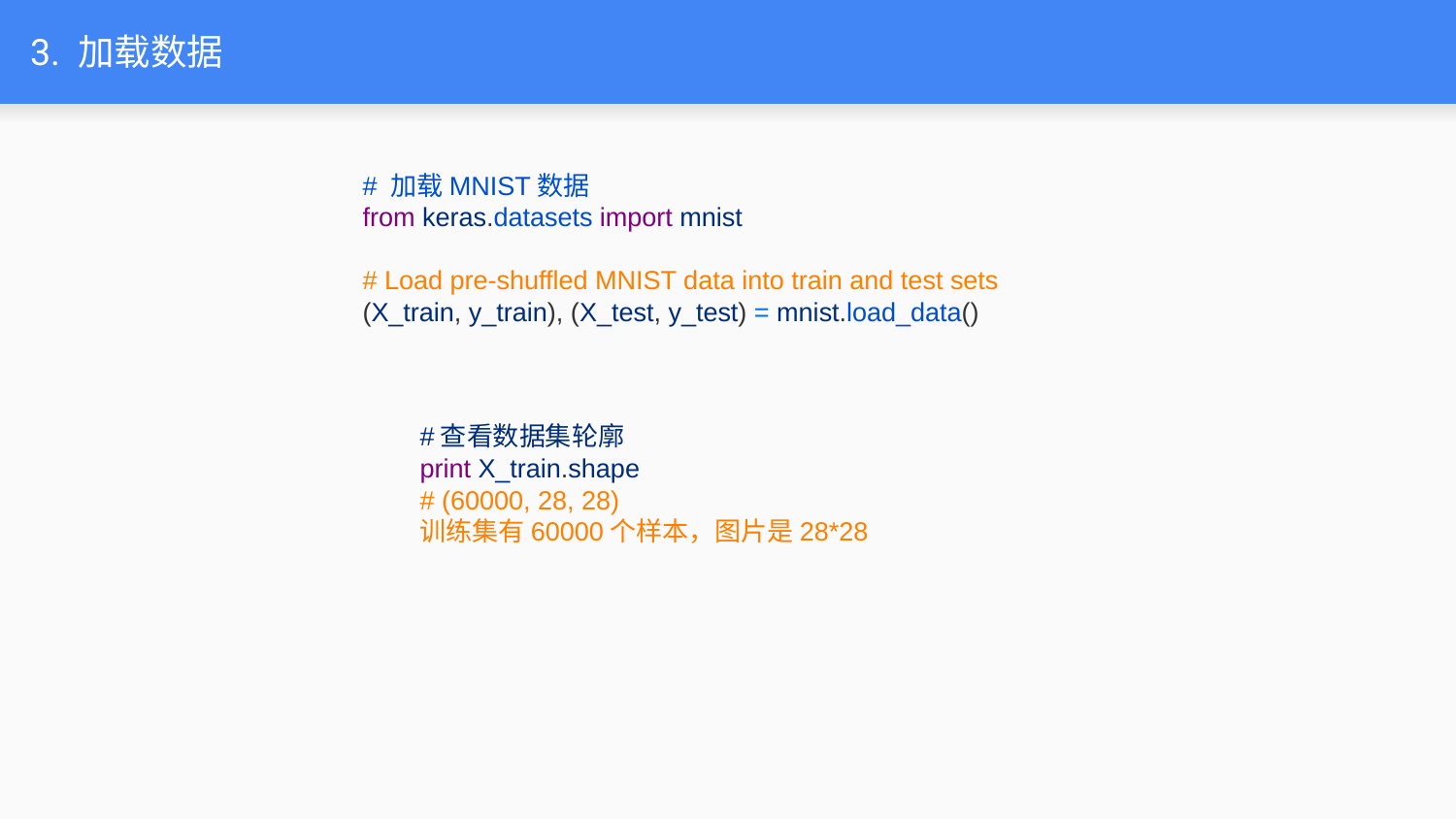

# 3. 加载数据
# 加载MNIST数据
from keras.datasets import mnist

# Load pre-shuffled MNIST data into train and test sets
(X_train, y_train), (X_test, y_test) = mnist.load_data()
#查看数据集轮廓
print X_train.shape
# (60000, 28, 28)
训练集有60000个样本，图片是28*28